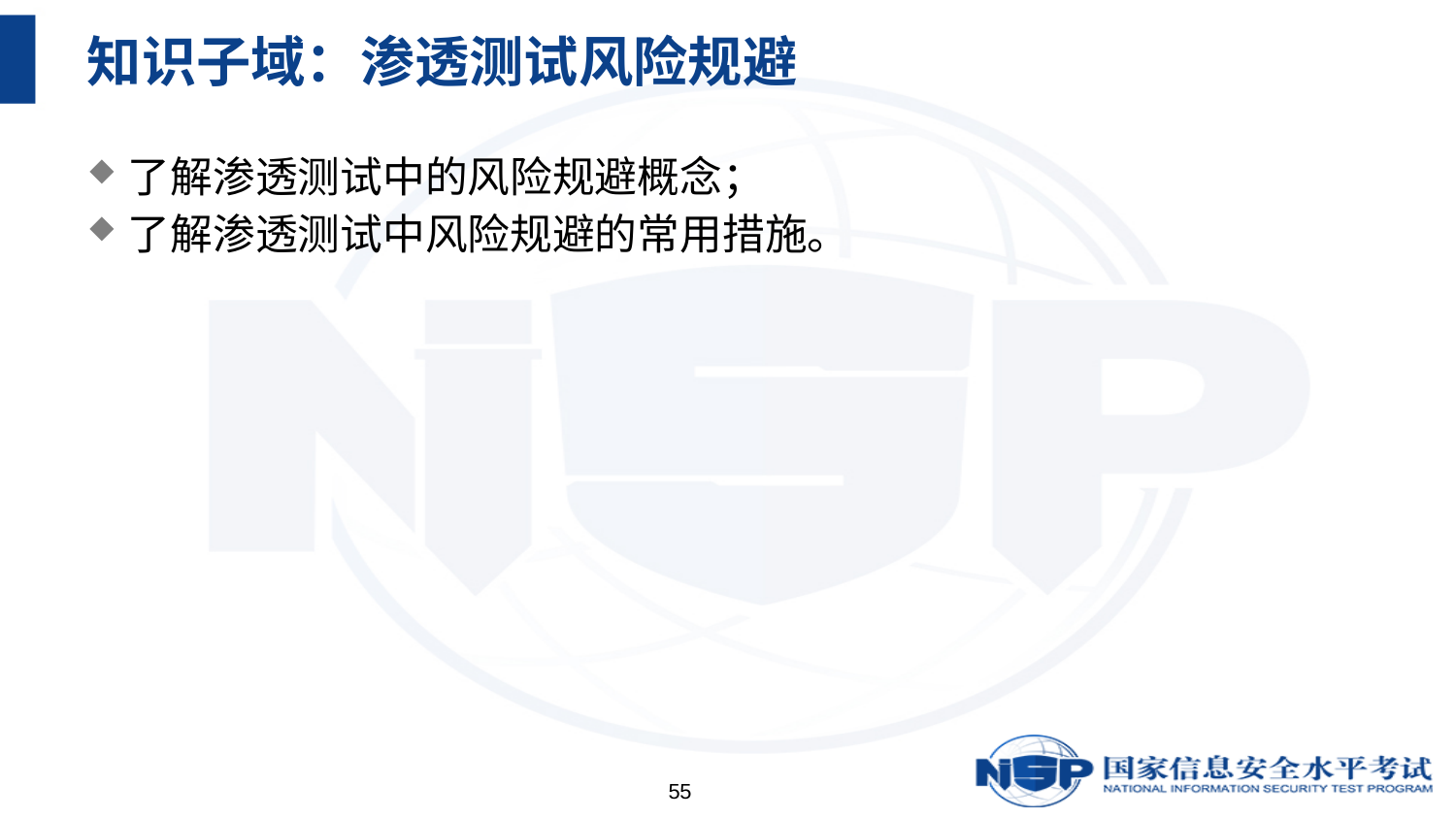

# 知识子域：渗透测试风险规避
了解渗透测试中的风险规避概念；
了解渗透测试中风险规避的常用措施。